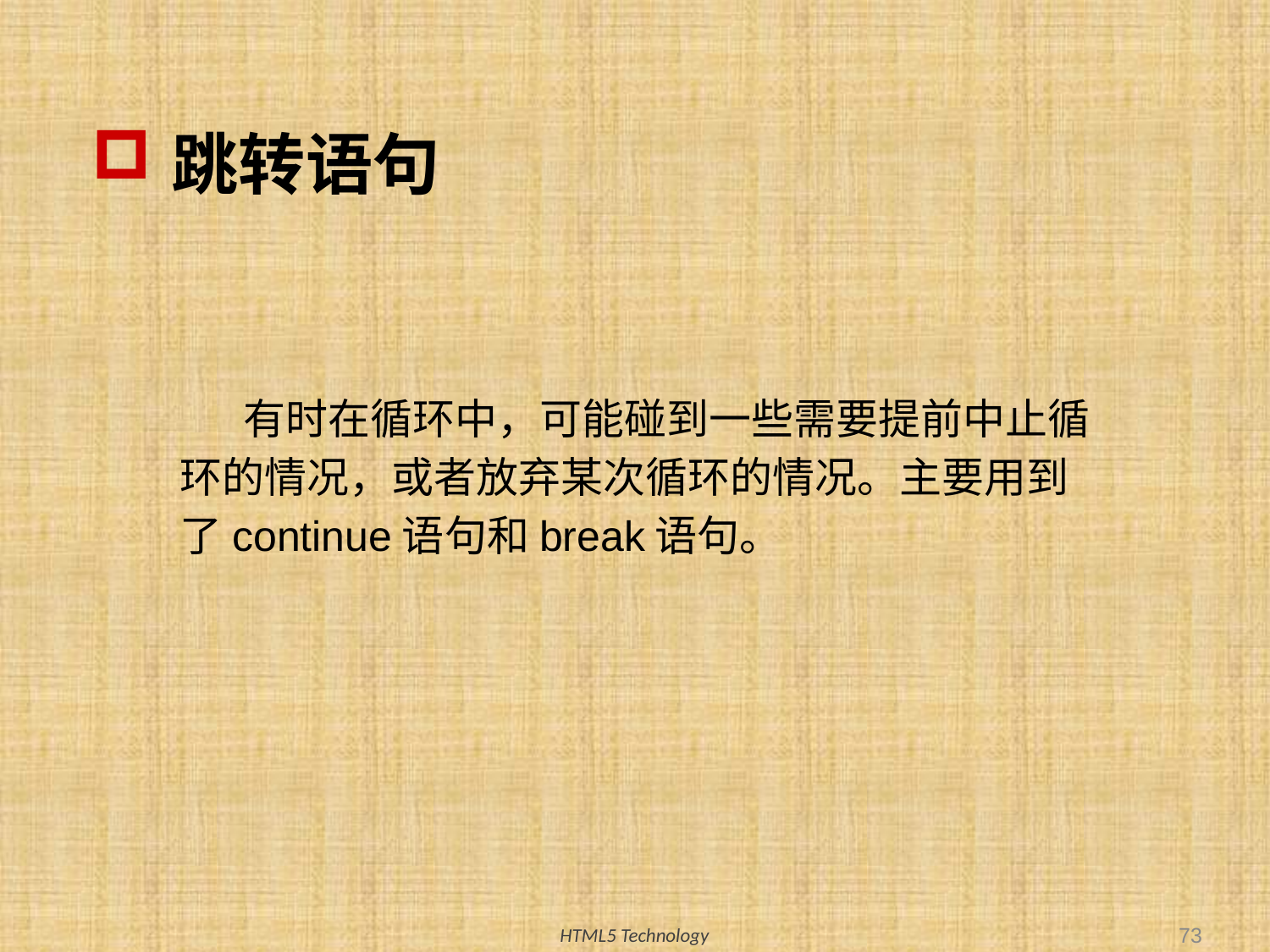

# 跳转语句
有时在循环中，可能碰到一些需要提前中止循环的情况，或者放弃某次循环的情况。主要用到了continue语句和break语句。
73
HTML5 Technology